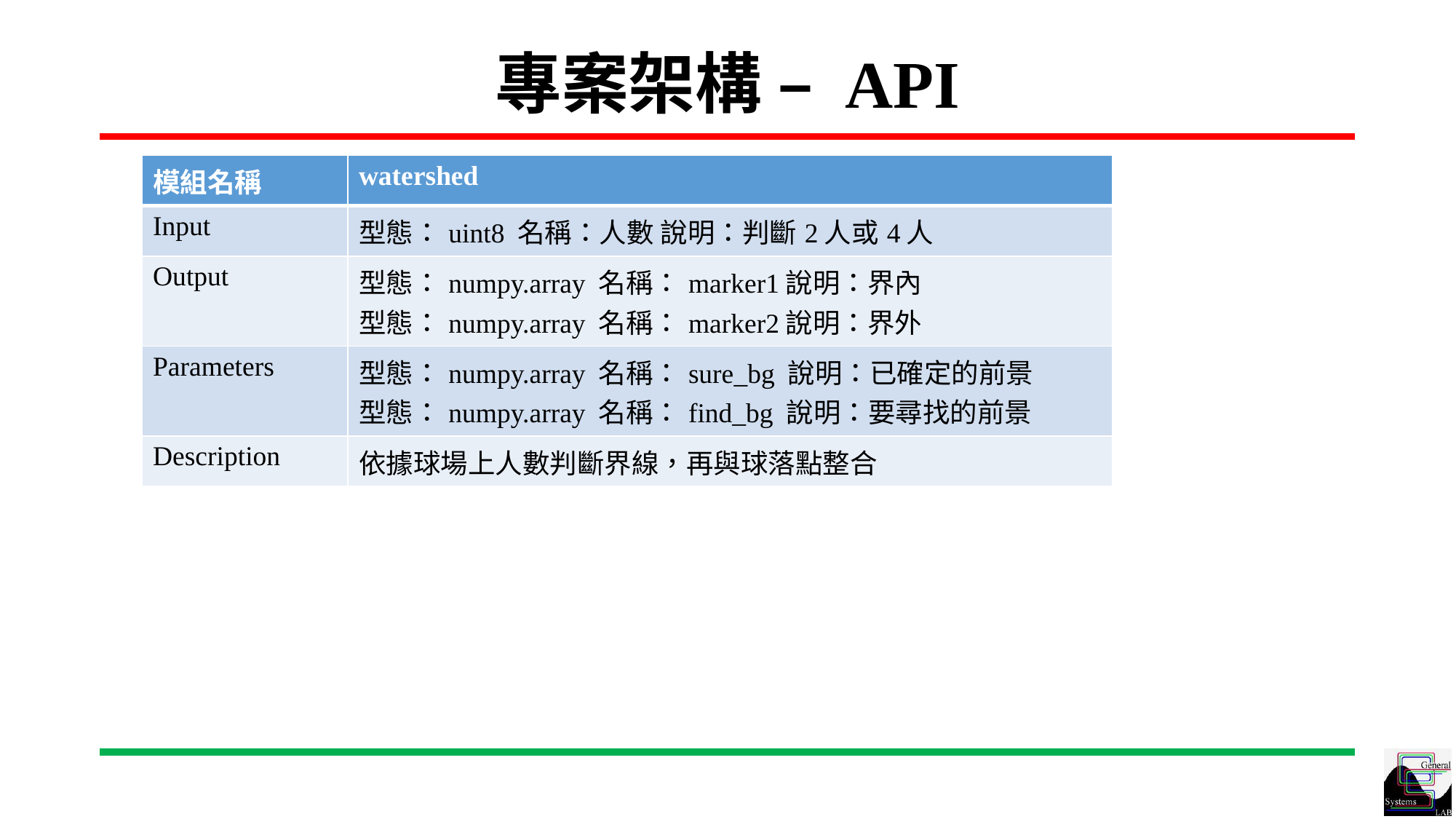

# 專案架構 – API
| 模組名稱 | watershed |
| --- | --- |
| Input | 型態：uint8 名稱：人數 說明：判斷2人或4人 |
| Output | 型態：numpy.array 名稱：marker1說明：界內 型態：numpy.array 名稱：marker2說明：界外 |
| Parameters | 型態：numpy.array 名稱：sure\_bg 說明：已確定的前景 型態：numpy.array 名稱：find\_bg 說明：要尋找的前景 |
| Description | 依據球場上人數判斷界線，再與球落點整合 |